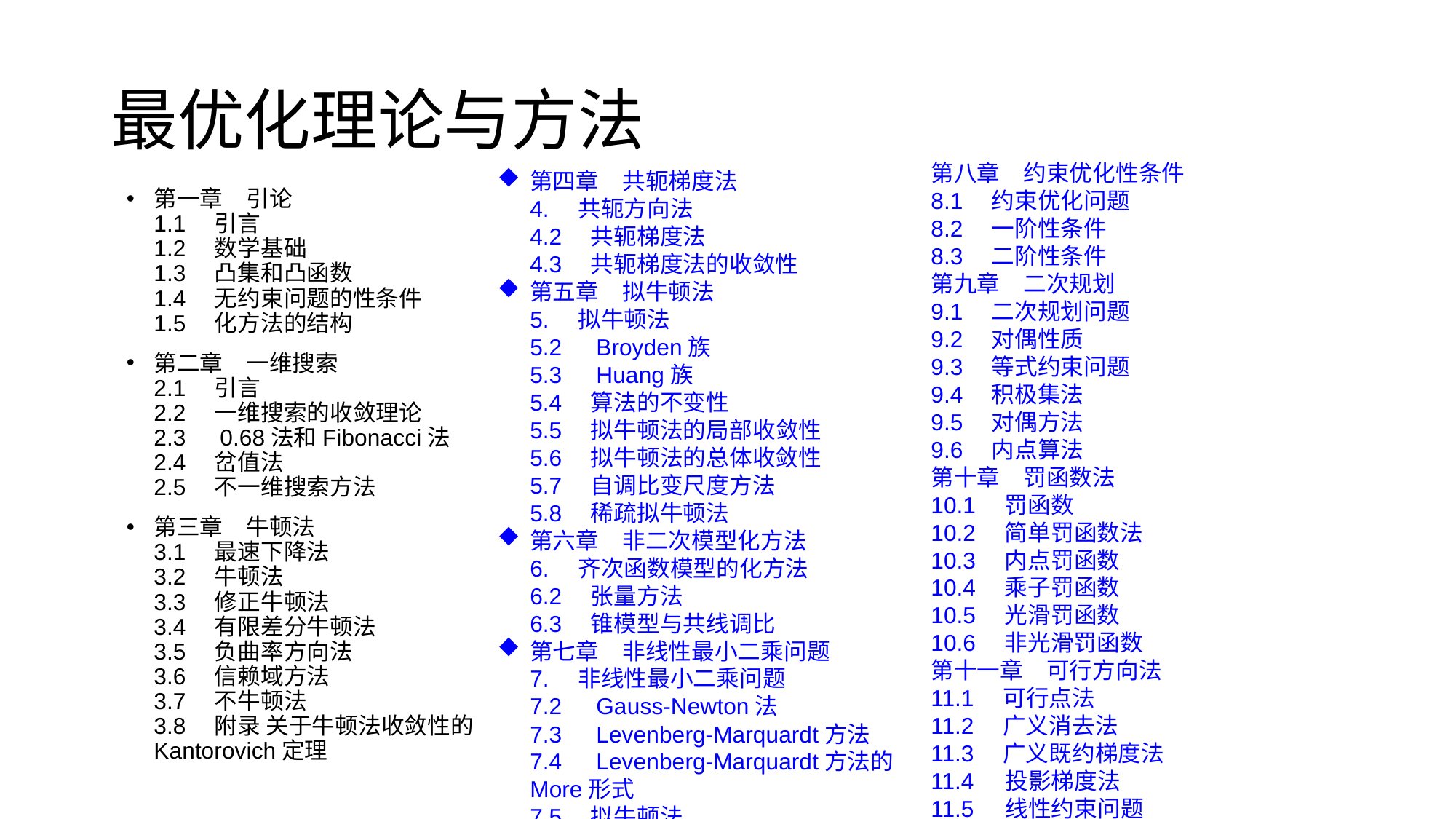

# 最优化理论与方法
第八章　约束优化性条件
8.1　约束优化问题
8.2　一阶性条件
8.3　二阶性条件
第九章　二次规划
9.1　二次规划问题
9.2　对偶性质
9.3　等式约束问题
9.4　积极集法
9.5　对偶方法
9.6　内点算法
第十章　罚函数法
10.1　罚函数
10.2　简单罚函数法
10.3　内点罚函数
10.4　乘子罚函数
10.5　光滑罚函数
10.6　非光滑罚函数
第十一章　可行方向法
11.1　可行点法
11.2　广义消去法
11.3　广义既约梯度法
11.4    投影梯度法
11.5    线性约束问题
第四章　共轭梯度法
4.　共轭方向法
4.2　共轭梯度法
4.3　共轭梯度法的收敛性
第五章　拟牛顿法
5.　拟牛顿法
5.2　Broyden族
5.3　Huang族
5.4　算法的不变性
5.5　拟牛顿法的局部收敛性
5.6　拟牛顿法的总体收敛性
5.7　自调比变尺度方法
5.8　稀疏拟牛顿法
第六章　非二次模型化方法
6.　齐次函数模型的化方法
6.2　张量方法
6.3　锥模型与共线调比
第七章　非线性最小二乘问题
7.　非线性最小二乘问题
7.2　Gauss-Newton法
7.3　Levenberg-Marquardt方法
7.4　Levenberg-Marquardt方法的More形式
7.5　拟牛顿法
第一章　引论
1.1　引言
1.2　数学基础
1.3　凸集和凸函数
1.4　无约束问题的性条件
1.5　化方法的结构
第二章　一维搜索
2.1　引言
2.2　一维搜索的收敛理论
2.3　0.68法和Fibonacci法
2.4　岔值法
2.5　不一维搜索方法
第三章　牛顿法
3.1　最速下降法
3.2　牛顿法
3.3　修正牛顿法
3.4　有限差分牛顿法
3.5　负曲率方向法
3.6　信赖域方法
3.7　不牛顿法
3.8　附录 关于牛顿法收敛性的Kantorovich定理